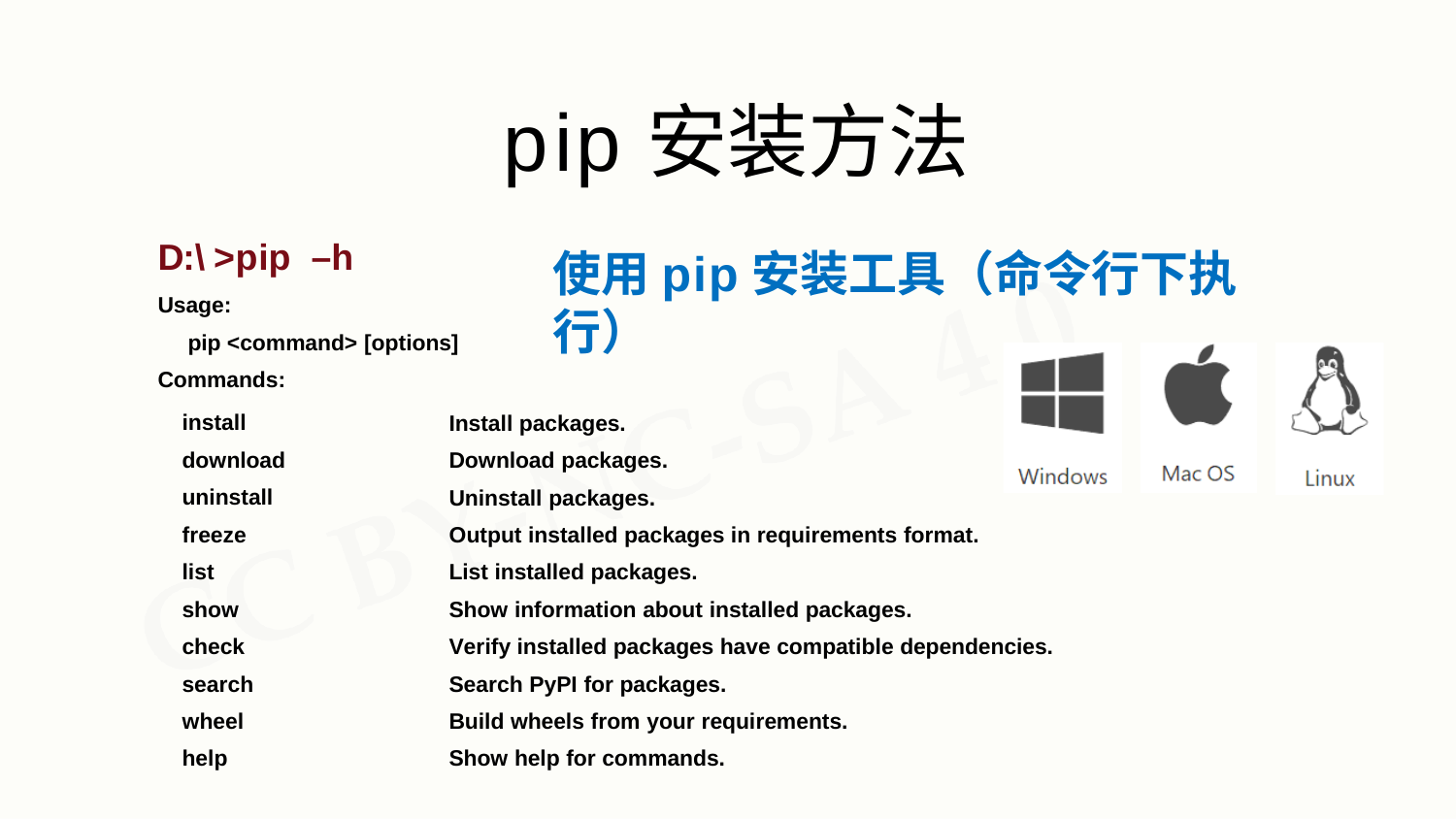

# pip安装方法
D:\>pip  –h
Usage:
pip <command> [options] Commands:
使用pip安装工具（命令行下执行）

install download uninstall freeze
list show check search wheel help
Install packages. Download packages. Uninstall packages.
Output installed packages in requirements format. List installed packages.
Show information about installed packages.
Verify installed packages have compatible dependencies. Search PyPI for packages.
Build wheels from your requirements. Show help for commands.